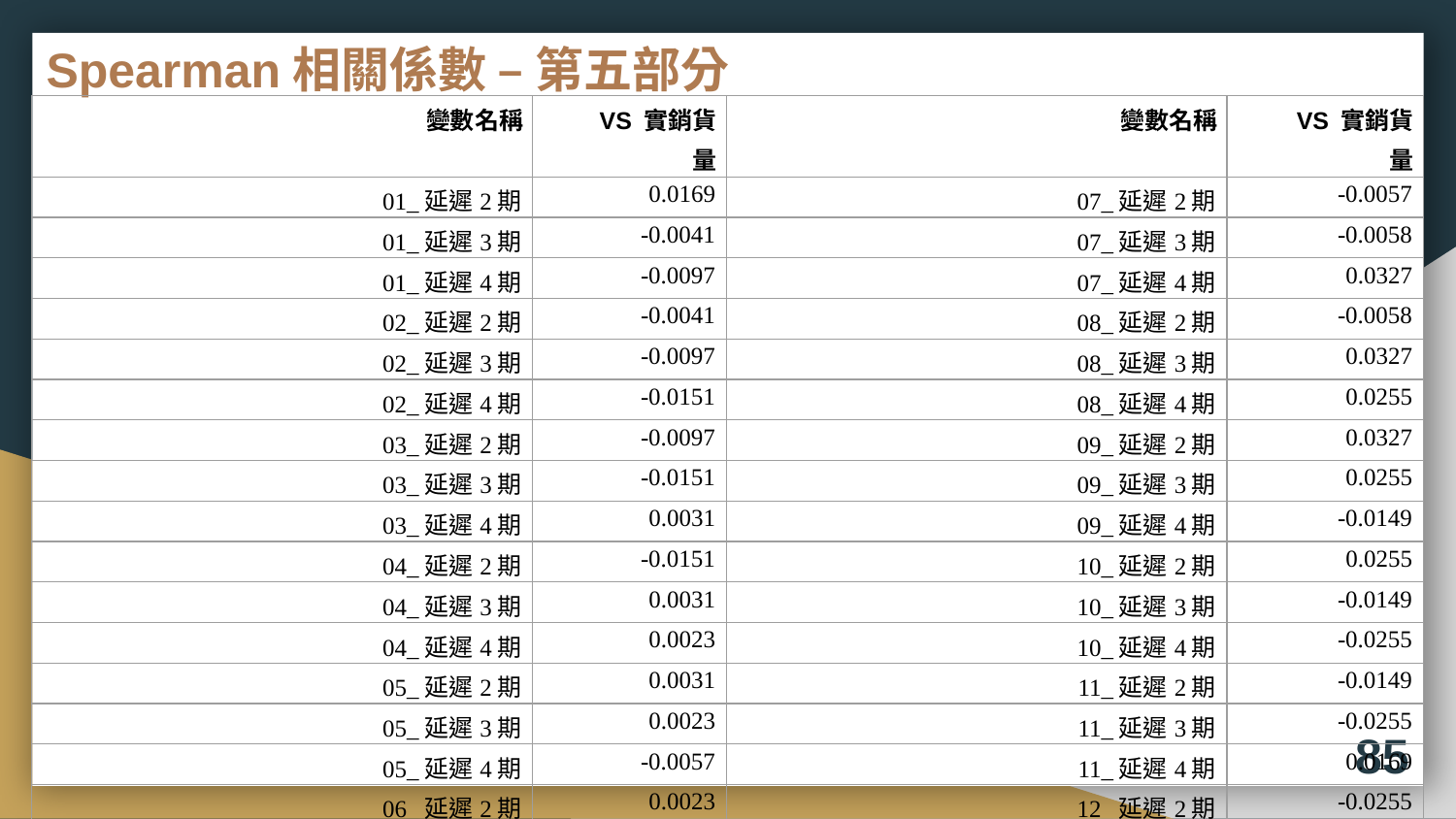

# Spearman相關係數 – 第五部分
| 變數名稱 | VS 實銷貨量 | 變數名稱 | VS 實銷貨量 |
| --- | --- | --- | --- |
| 01\_延遲2期 | 0.0169 | 07\_延遲2期 | -0.0057 |
| 01\_延遲3期 | -0.0041 | 07\_延遲3期 | -0.0058 |
| 01\_延遲4期 | -0.0097 | 07\_延遲4期 | 0.0327 |
| 02\_延遲2期 | -0.0041 | 08\_延遲2期 | -0.0058 |
| 02\_延遲3期 | -0.0097 | 08\_延遲3期 | 0.0327 |
| 02\_延遲4期 | -0.0151 | 08\_延遲4期 | 0.0255 |
| 03\_延遲2期 | -0.0097 | 09\_延遲2期 | 0.0327 |
| 03\_延遲3期 | -0.0151 | 09\_延遲3期 | 0.0255 |
| 03\_延遲4期 | 0.0031 | 09\_延遲4期 | -0.0149 |
| 04\_延遲2期 | -0.0151 | 10\_延遲2期 | 0.0255 |
| 04\_延遲3期 | 0.0031 | 10\_延遲3期 | -0.0149 |
| 04\_延遲4期 | 0.0023 | 10\_延遲4期 | -0.0255 |
| 05\_延遲2期 | 0.0031 | 11\_延遲2期 | -0.0149 |
| 05\_延遲3期 | 0.0023 | 11\_延遲3期 | -0.0255 |
| 05\_延遲4期 | -0.0057 | 11\_延遲4期 | 0.0169 |
| 06\_延遲2期 | 0.0023 | 12\_延遲2期 | -0.0255 |
| 06\_延遲3期 | -0.0057 | 12\_延遲3期 | 0.0169 |
| 06\_延遲4期 | -0.0058 | 12\_延遲4期 | -0.0041 |
85